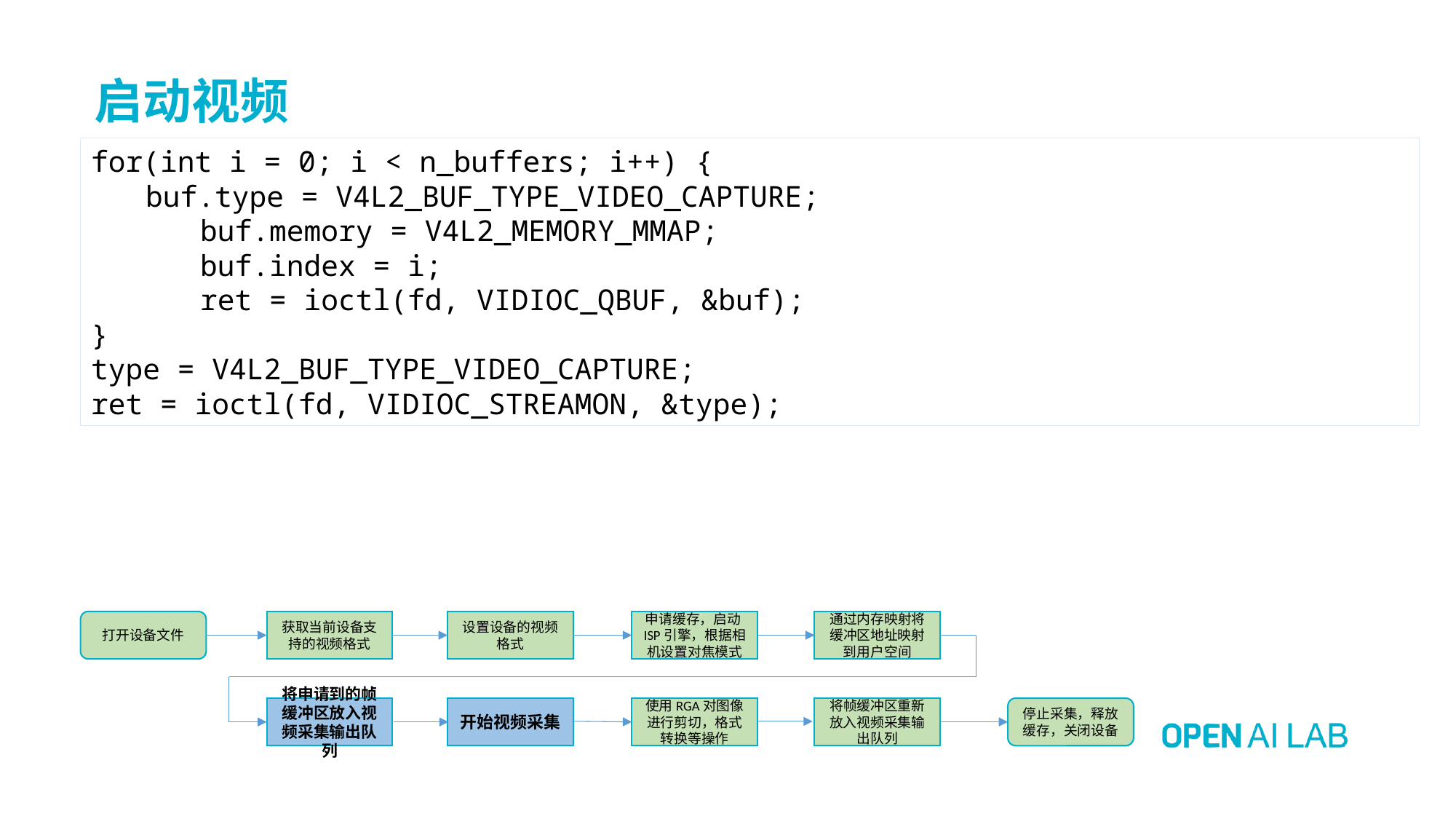

# 启动视频
for(int i = 0; i < n_buffers; i++) {
buf.type = V4L2_BUF_TYPE_VIDEO_CAPTURE;
	buf.memory = V4L2_MEMORY_MMAP;
	buf.index = i;
	ret = ioctl(fd, VIDIOC_QBUF, &buf);
}
type = V4L2_BUF_TYPE_VIDEO_CAPTURE;
ret = ioctl(fd, VIDIOC_STREAMON, &type);
通过内存映射将缓冲区地址映射到用户空间
设置设备的视频格式
申请缓存，启动ISP引擎，根据相机设置对焦模式
打开设备文件
获取当前设备支持的视频格式
将申请到的帧缓冲区放入视频采集输出队列
开始视频采集
使用RGA对图像进行剪切，格式转换等操作
将帧缓冲区重新放入视频采集输出队列
停止采集，释放缓存，关闭设备